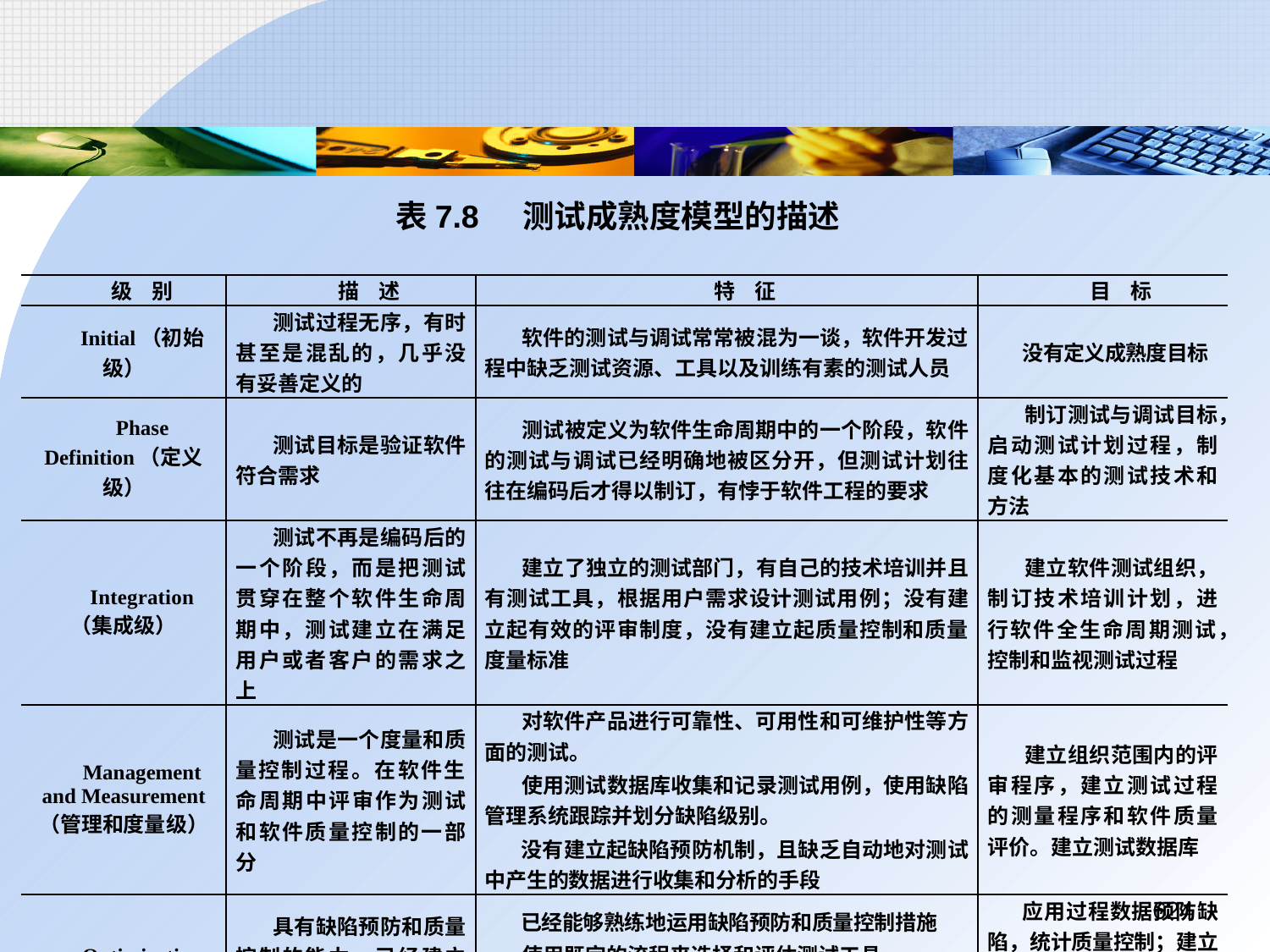

表7.8	测试成熟度模型的描述
| 级 别 | 描 述 | 特 征 | 目 标 |
| --- | --- | --- | --- |
| Initial（初始级） | 测试过程无序，有时甚至是混乱的，几乎没有妥善定义的 | 软件的测试与调试常常被混为一谈，软件开发过程中缺乏测试资源、工具以及训练有素的测试人员 | 没有定义成熟度目标 |
| Phase Definition（定义级） | 测试目标是验证软件符合需求 | 测试被定义为软件生命周期中的一个阶段，软件的测试与调试已经明确地被区分开，但测试计划往往在编码后才得以制订，有悖于软件工程的要求 | 制订测试与调试目标，启动测试计划过程，制度化基本的测试技术和方法 |
| Integration （集成级） | 测试不再是编码后的一个阶段，而是把测试贯穿在整个软件生命周期中，测试建立在满足用户或者客户的需求之上 | 建立了独立的测试部门，有自己的技术培训并且有测试工具，根据用户需求设计测试用例；没有建立起有效的评审制度，没有建立起质量控制和质量度量标准 | 建立软件测试组织，制订技术培训计划，进行软件全生命周期测试，控制和监视测试过程 |
| Management and Measurement （管理和度量级） | 测试是一个度量和质量控制过程。在软件生命周期中评审作为测试和软件质量控制的一部分 | 对软件产品进行可靠性、可用性和可维护性等方面的测试。 使用测试数据库收集和记录测试用例，使用缺陷管理系统跟踪并划分缺陷级别。 没有建立起缺陷预防机制，且缺乏自动地对测试中产生的数据进行收集和分析的手段 | 建立组织范围内的评审程序，建立测试过程的测量程序和软件质量评价。建立测试数据库 |
| Optimization （优化级） | 具有缺陷预防和质量控制的能力，已经建立起测试规范和流程，并不断地进行测试改进 | 已经能够熟练地运用缺陷预防和质量控制措施 使用既定的流程来选择和评估测试工具。 测试自动化程度比较高。 自动收集缺陷信息，并有常规的缺陷分析机制 | 应用过程数据预防缺陷，统计质量控制；建立软件产品的质量目标；持续改进测试过程；能够量化测试过程 |
624